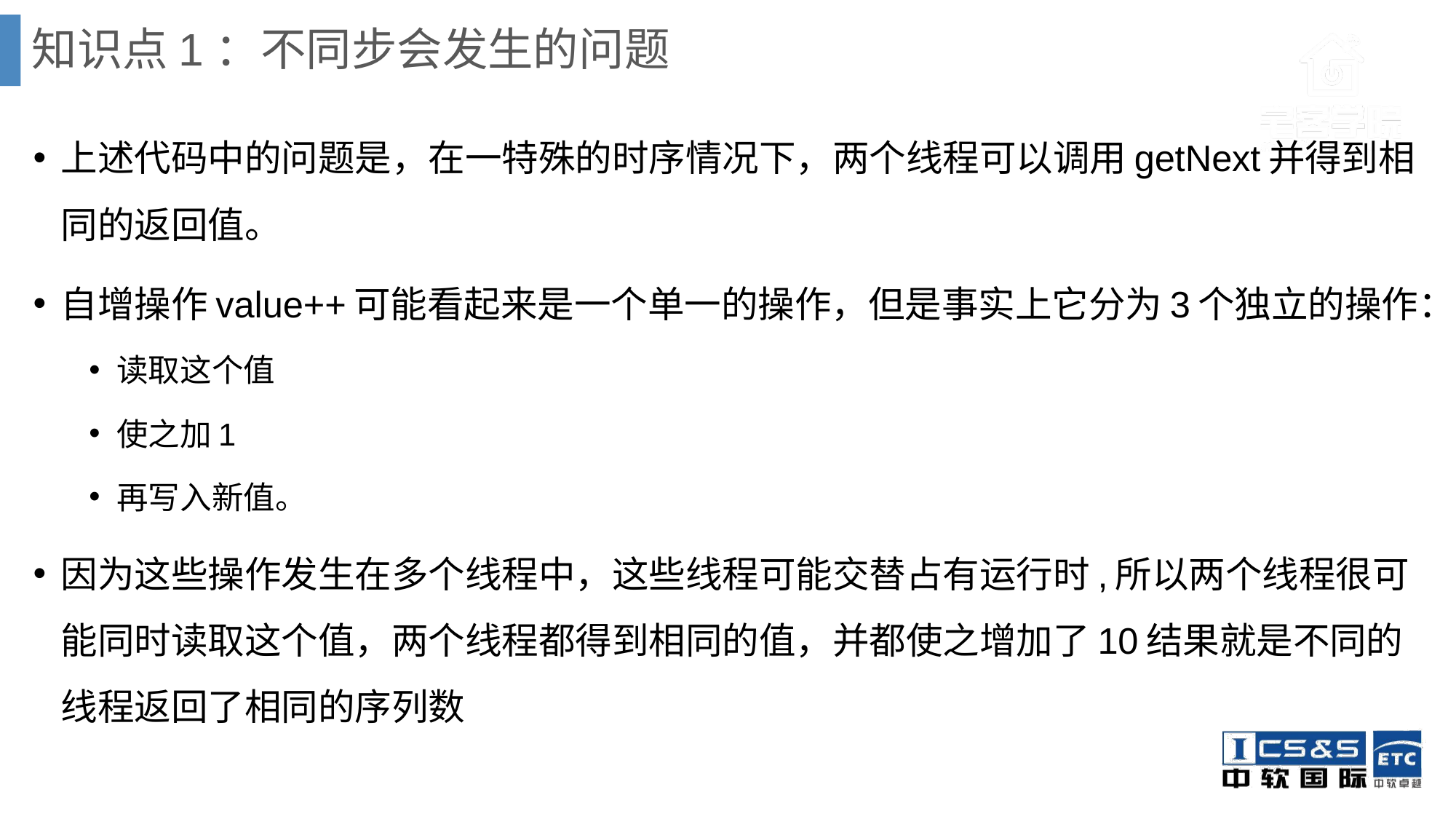

# 知识点1：不同步会发生的问题
上述代码中的问题是，在一特殊的时序情况下，两个线程可以调用getNext并得到相同的返回值。
自增操作value++可能看起来是一个单一的操作，但是事实上它分为3个独立的操作：
读取这个值
使之加1
再写入新值。
因为这些操作发生在多个线程中，这些线程可能交替占有运行时,所以两个线程很可能同时读取这个值，两个线程都得到相同的值，并都使之增加了10结果就是不同的线程返回了相同的序列数